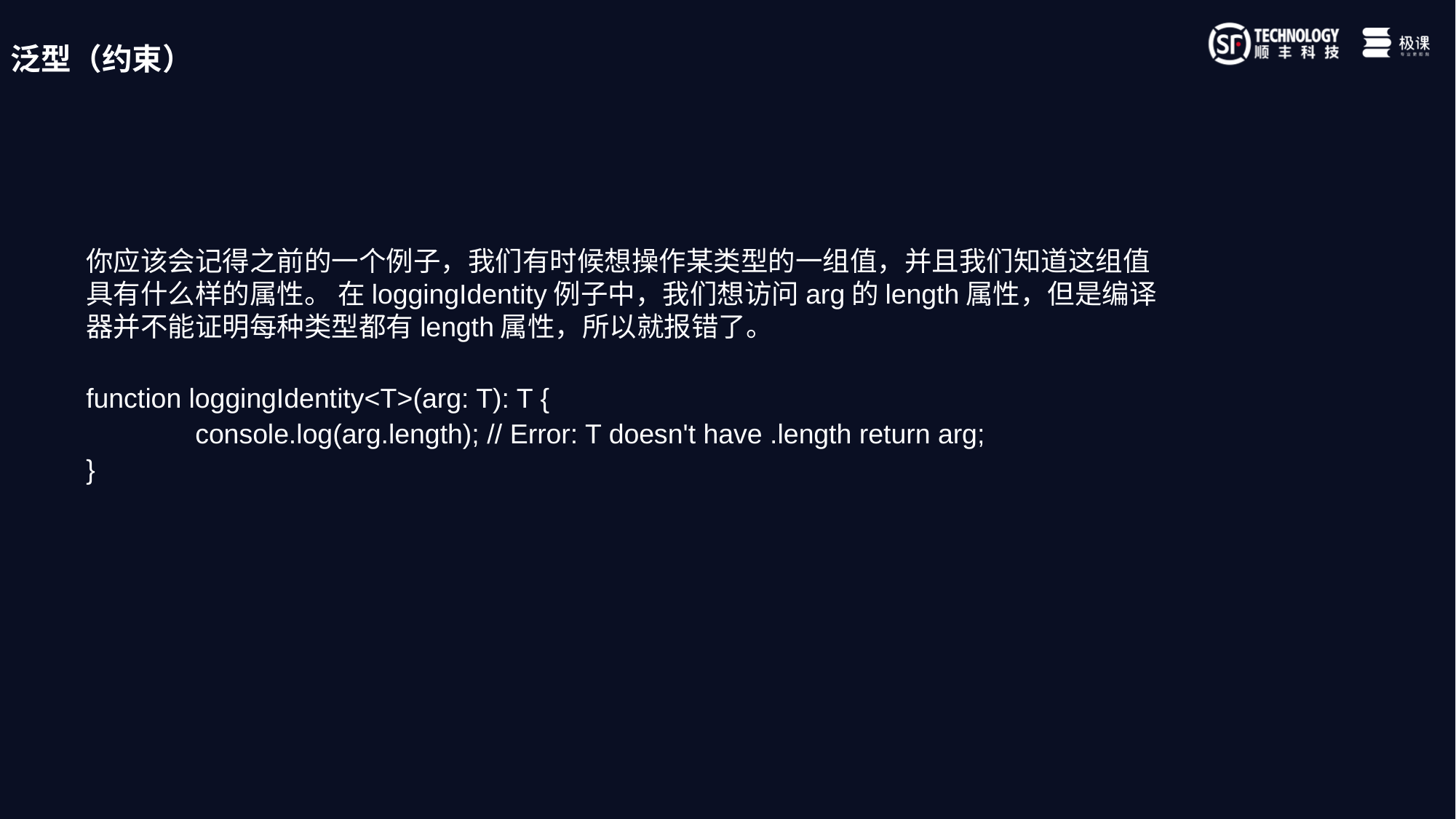

泛型（约束）
你应该会记得之前的一个例子，我们有时候想操作某类型的一组值，并且我们知道这组值具有什么样的属性。 在loggingIdentity例子中，我们想访问arg的length属性，但是编译器并不能证明每种类型都有length属性，所以就报错了。

function loggingIdentity<T>(arg: T): T {
	console.log(arg.length); // Error: T doesn't have .length return arg;
}